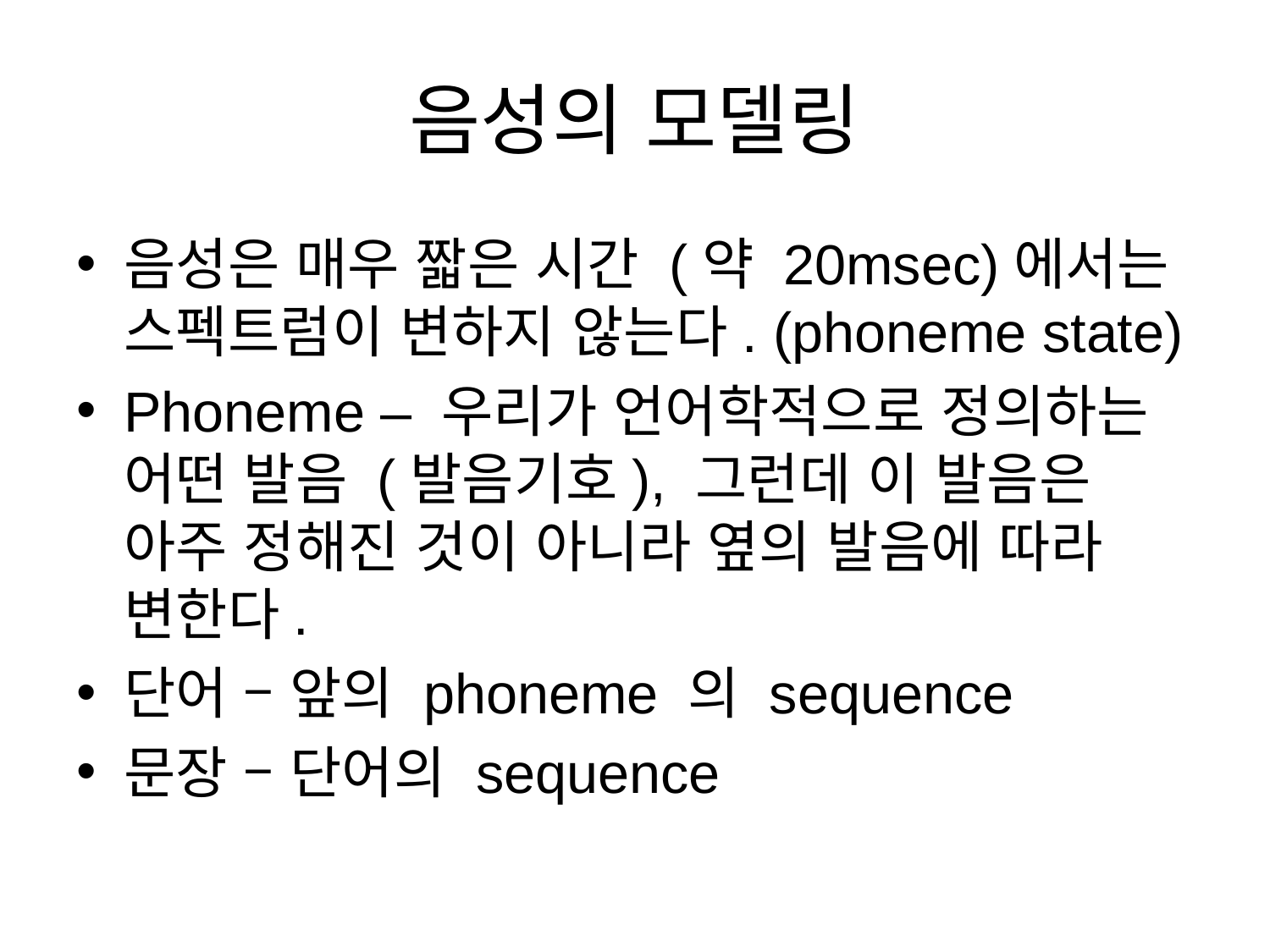

# 음성의 모델링
음성은 매우 짧은 시간 (약 20msec)에서는 스펙트럼이 변하지 않는다. (phoneme state)
Phoneme – 우리가 언어학적으로 정의하는 어떤 발음 (발음기호), 그런데 이 발음은 아주 정해진 것이 아니라 옆의 발음에 따라 변한다.
단어 – 앞의 phoneme 의 sequence
문장 – 단어의 sequence